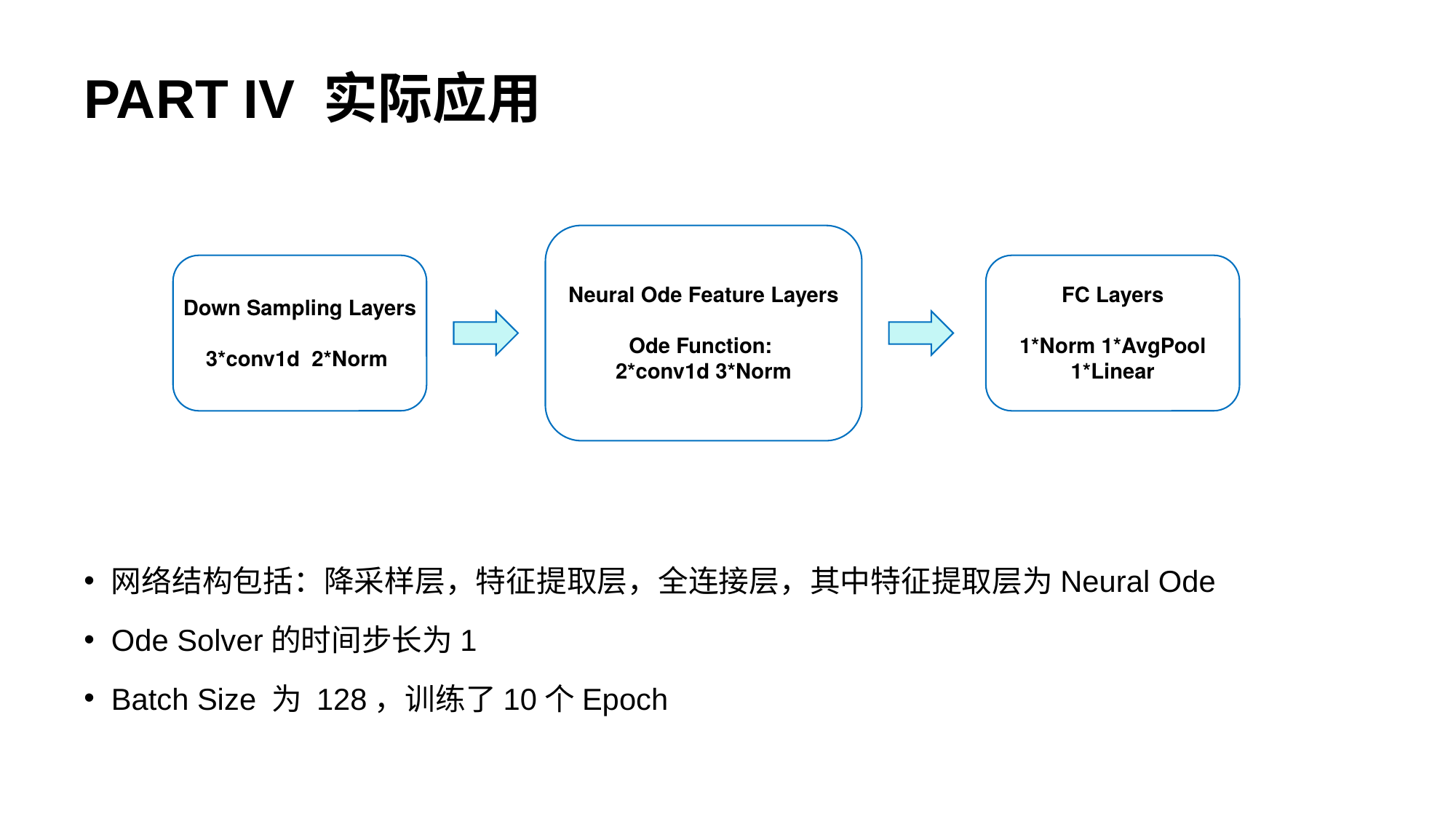

# PART IV 实际应用

Neural Ode Feature Layers

Ode Function:
2*conv1d 3*Norm

Down Sampling Layers

3*conv1d  2*Norm

FC Layers

1*Norm 1*AvgPool 1*Linear

网络结构包括：降采样层，特征提取层，全连接层，其中特征提取层为Neural Ode
Ode Solver的时间步长为1
Batch Size 为 128，训练了10个Epoch